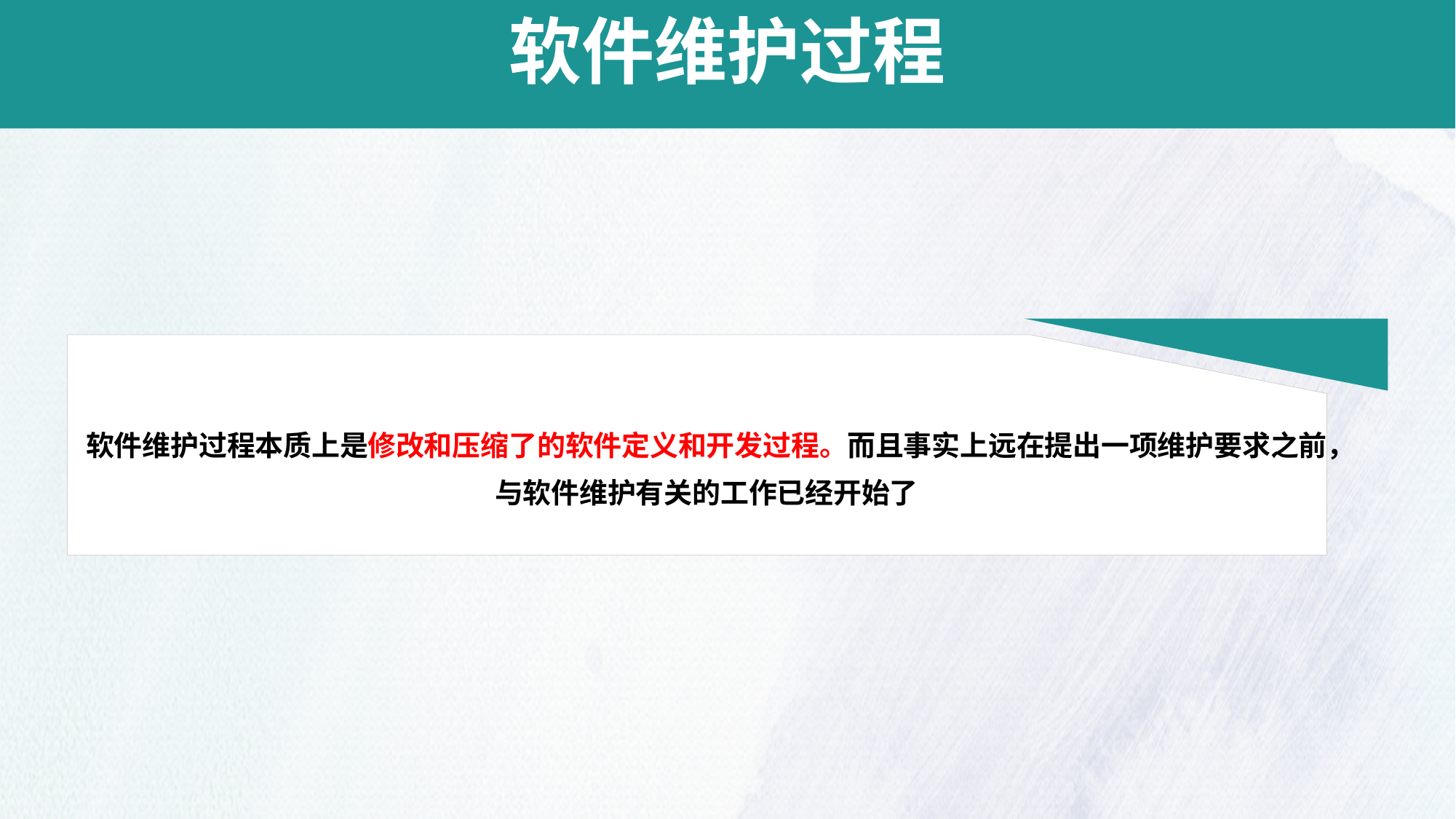

软件维护过程

软件维护过程本质上是修改和压缩了的软件定义和开发过程。而且事实上远在提出一项维护要求之前，

与软件维护有关的工作已经开始了